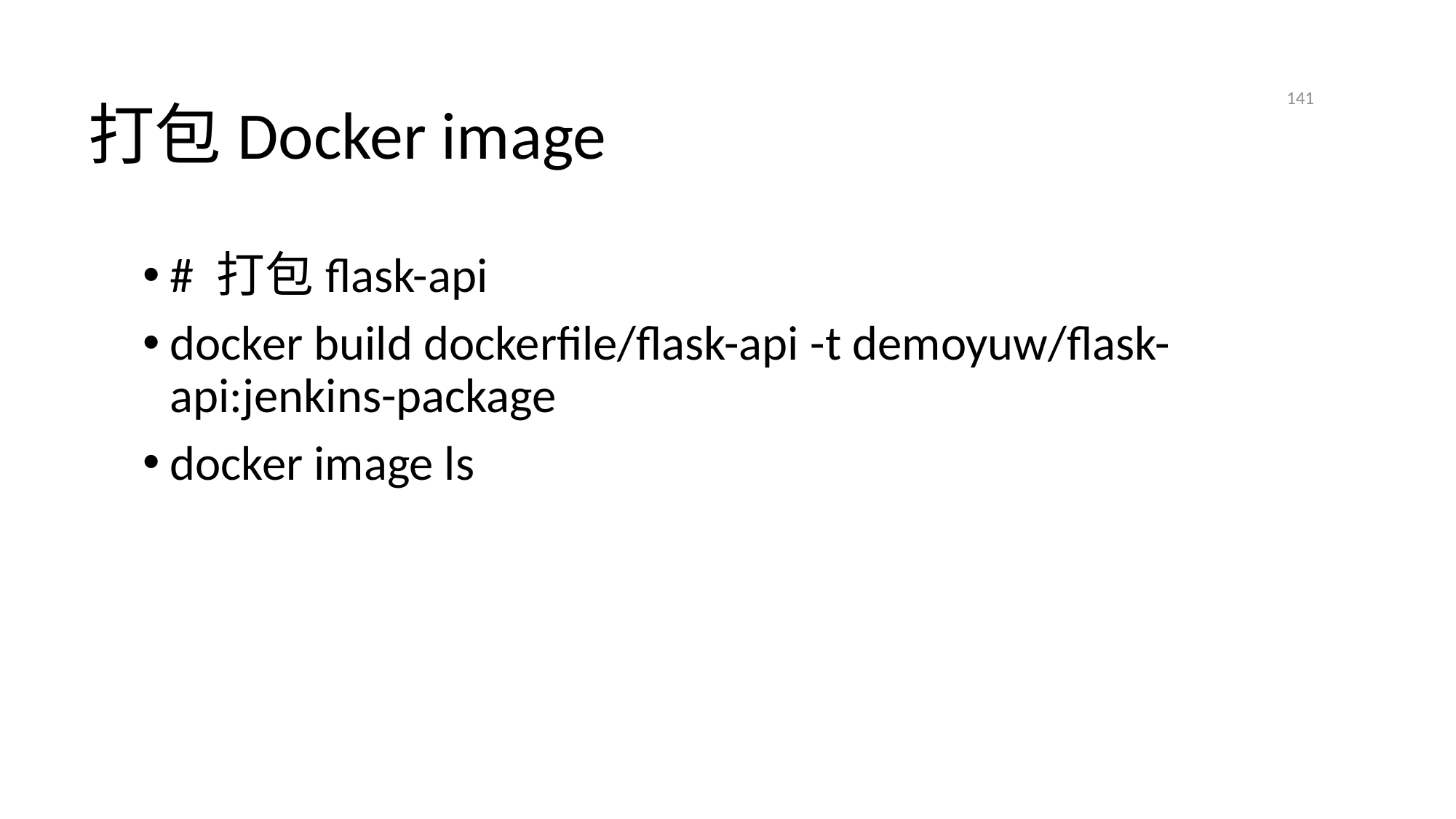

# 打包Docker image
141
2021/4/21
# 打包flask-api
docker build dockerfile/flask-api -t demoyuw/flask-api:jenkins-package
docker image ls